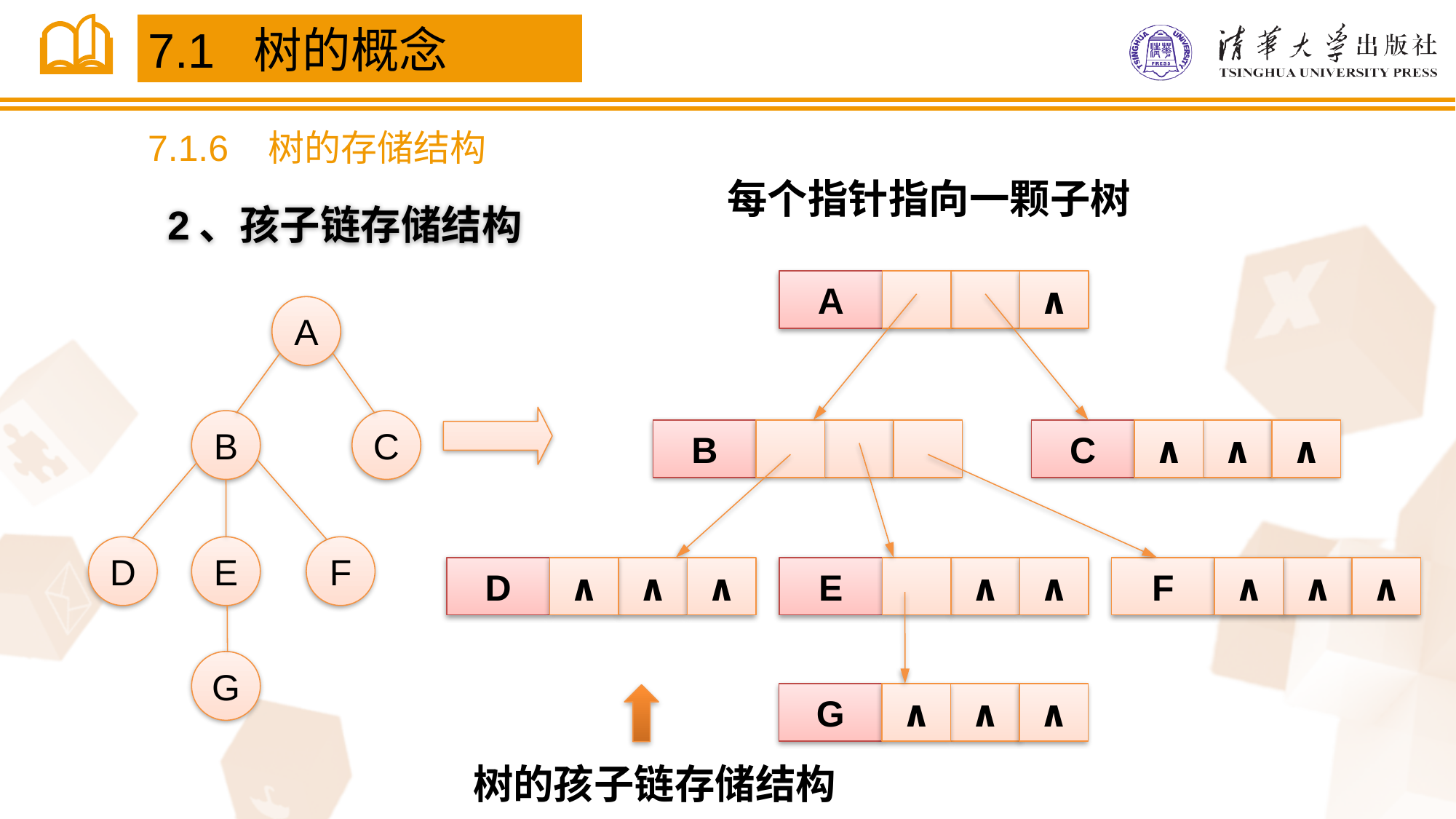

7.1  树的概念
7.1.6   树的存储结构
每个指针指向一颗子树
2、孩子链存储结构
A

∧

B

C
∧
∧
∧

D
∧
∧
∧
E

∧
∧
F
∧
∧
∧

G
∧
∧
∧
A

B
C

D
E
F

G

树的孩子链存储结构